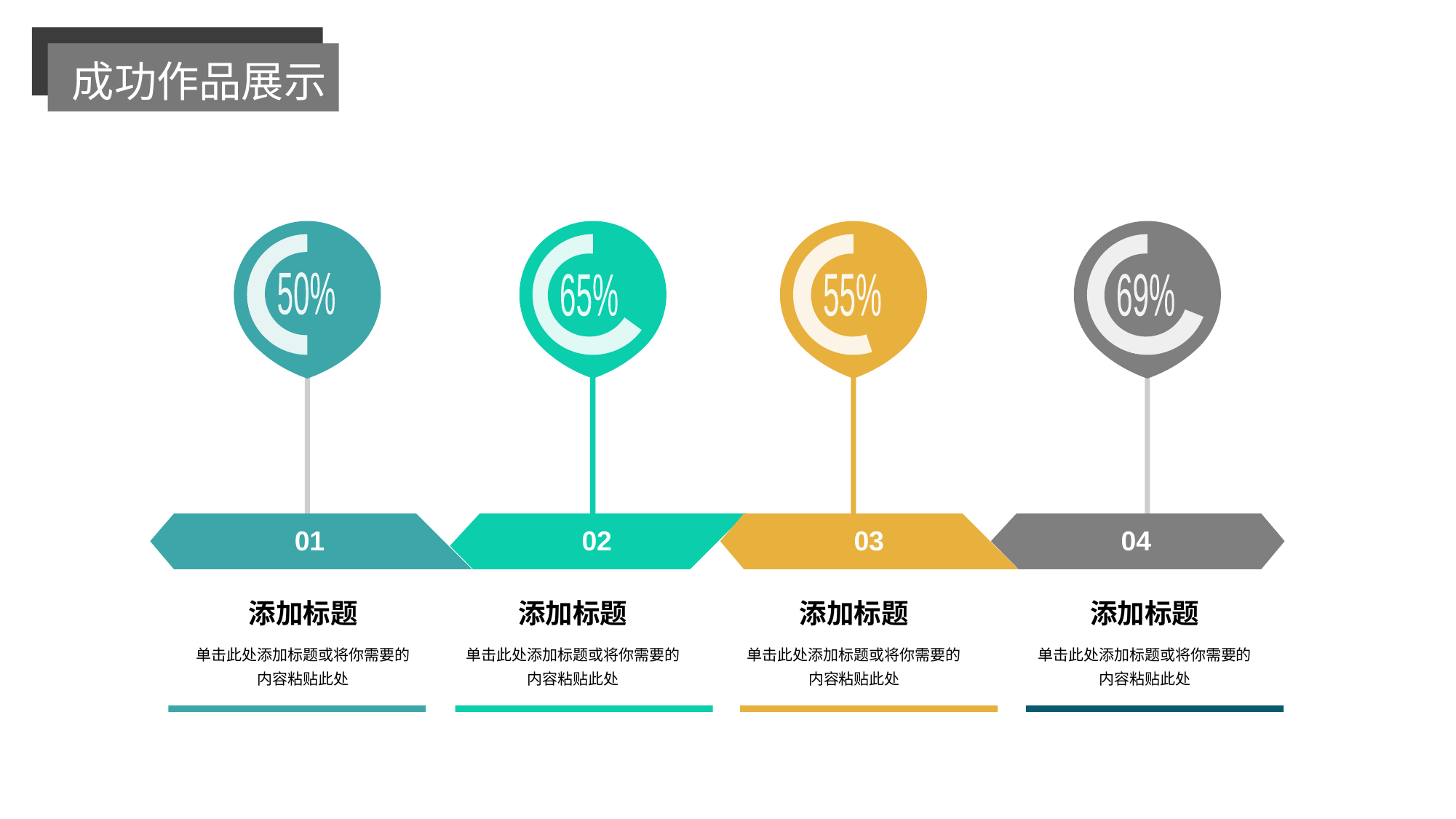

成功作品展示

50%

65%

69%

55%

01
02
03
04
添加标题
添加标题
添加标题
添加标题
单击此处添加标题或将你需要的
内容粘贴此处
单击此处添加标题或将你需要的
内容粘贴此处
单击此处添加标题或将你需要的
内容粘贴此处
单击此处添加标题或将你需要的
内容粘贴此处